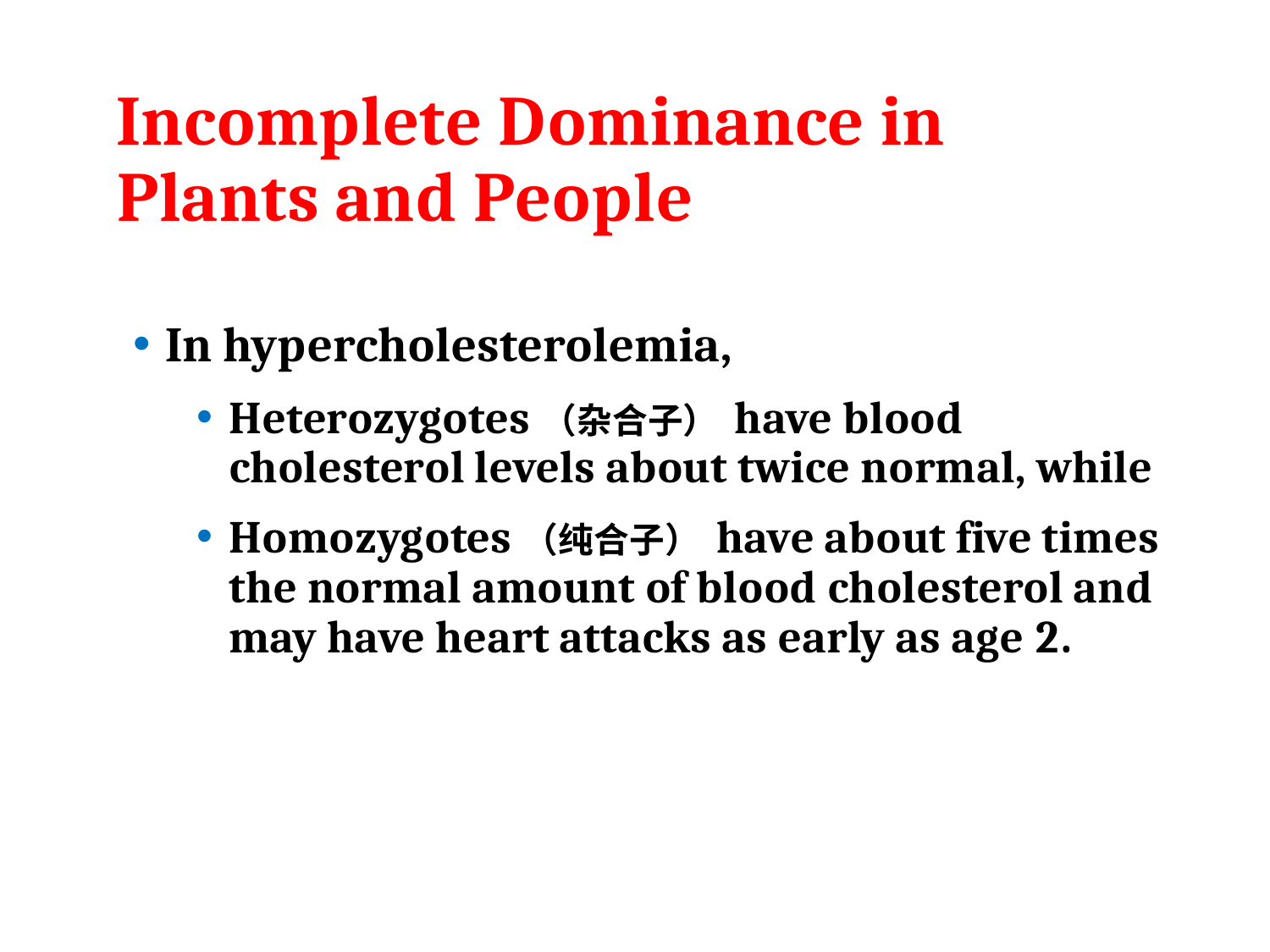

# Incomplete Dominance in Plants and People
In hypercholesterolemia,
Heterozygotes（杂合子） have blood cholesterol levels about twice normal, while
Homozygotes（纯合子） have about five times the normal amount of blood cholesterol and may have heart attacks as early as age 2.